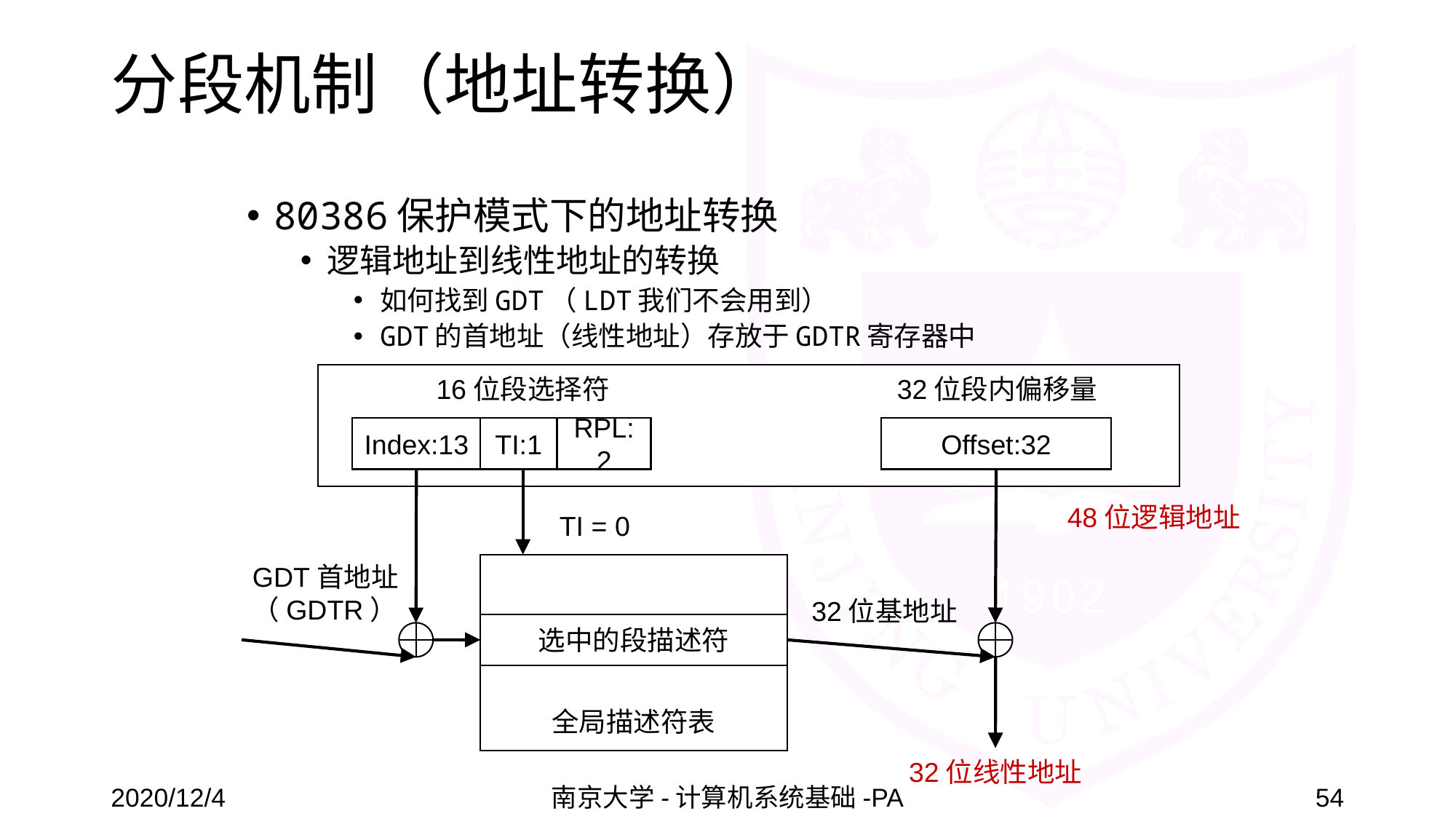

# 分段机制（地址转换）
80386保护模式下的地址转换
逻辑地址到线性地址的转换
如何找到GDT（LDT我们不会用到）
GDT的首地址（线性地址）存放于GDTR寄存器中

16位段选择符
32位段内偏移量
Index:13
TI:1
RPL:2
Offset:32
48位逻辑地址
TI = 0

GDT首地址（GDTR）
32位基地址
选中的段描述符

全局描述符表
32位线性地址
2020/12/4
南京大学-计算机系统基础-PA
54